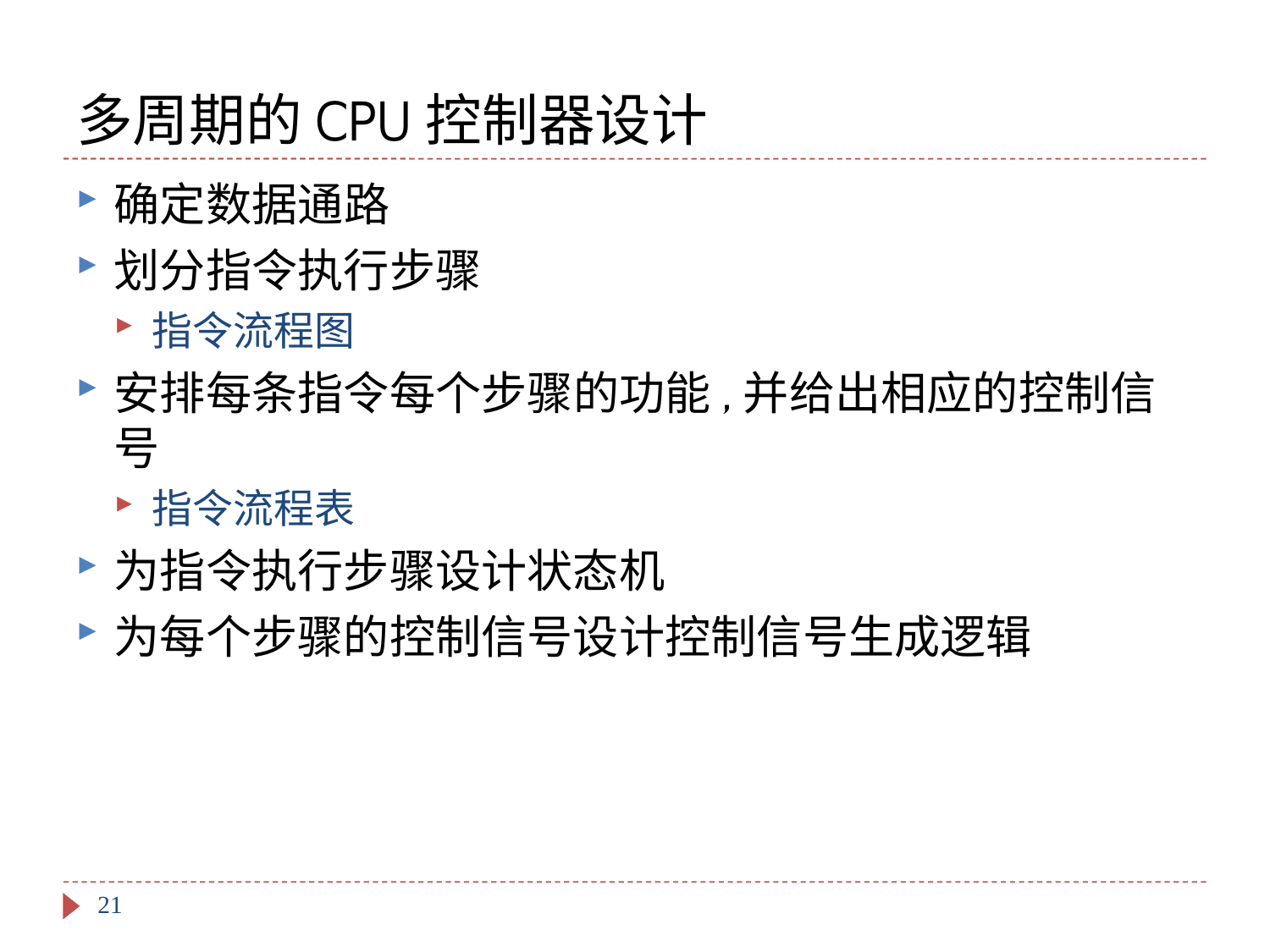

# 多周期的CPU控制器设计
确定数据通路
划分指令执行步骤
指令流程图
安排每条指令每个步骤的功能,并给出相应的控制信号
指令流程表
为指令执行步骤设计状态机
为每个步骤的控制信号设计控制信号生成逻辑

21